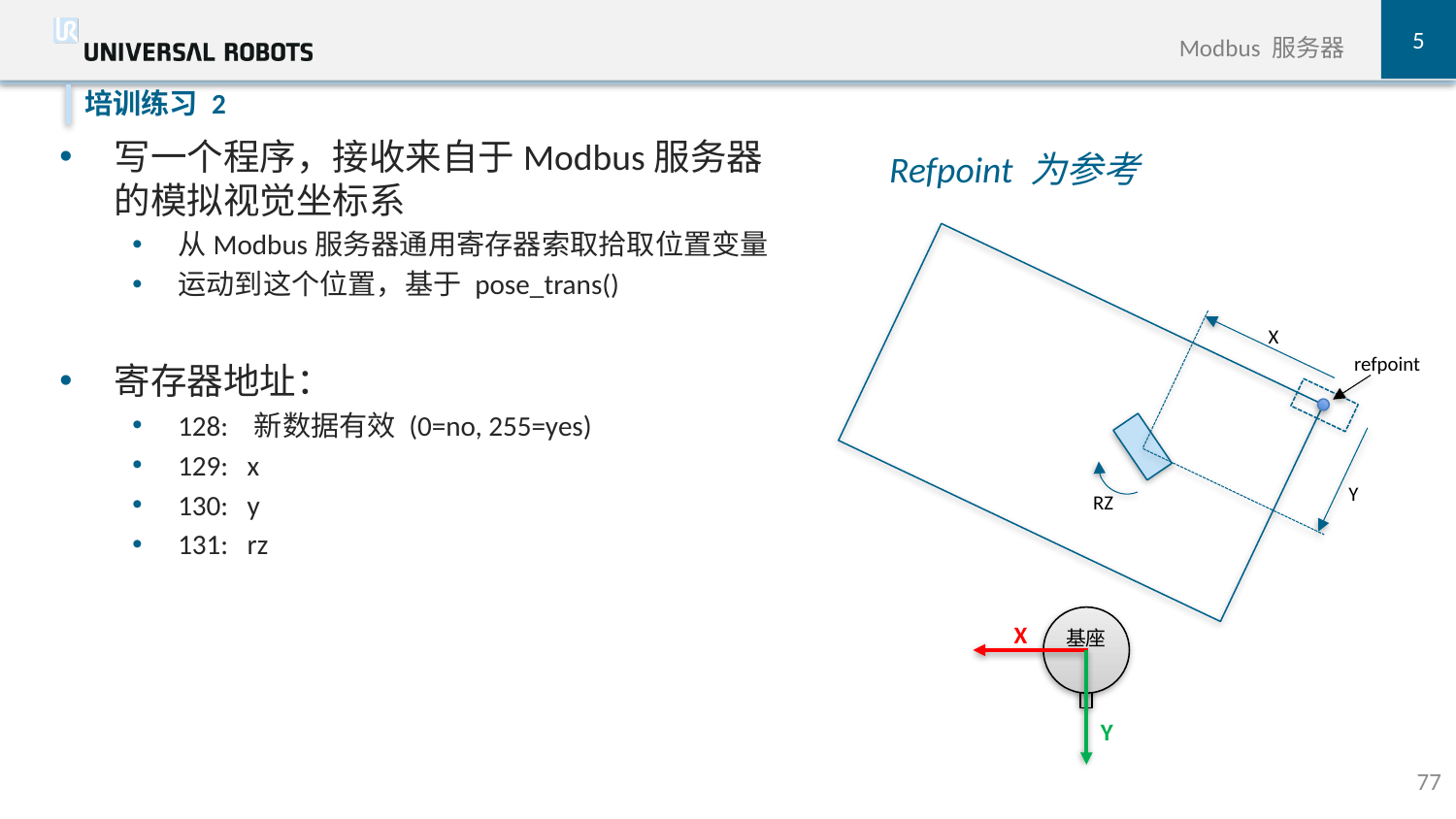

5
Modbus 服务器

写一个程序，接收来自于Modbus服务器的模拟视觉坐标系
从Modbus服务器通用寄存器索取拾取位置变量
运动到这个位置，基于 pose_trans()

寄存器地址：
128:   新数据有效 (0=no, 255=yes)
129:   x
130:   y
131:   rz
培训练习 2
Refpoint 为参考

X
refpoint

Y
RZ

X
基座

Y
77